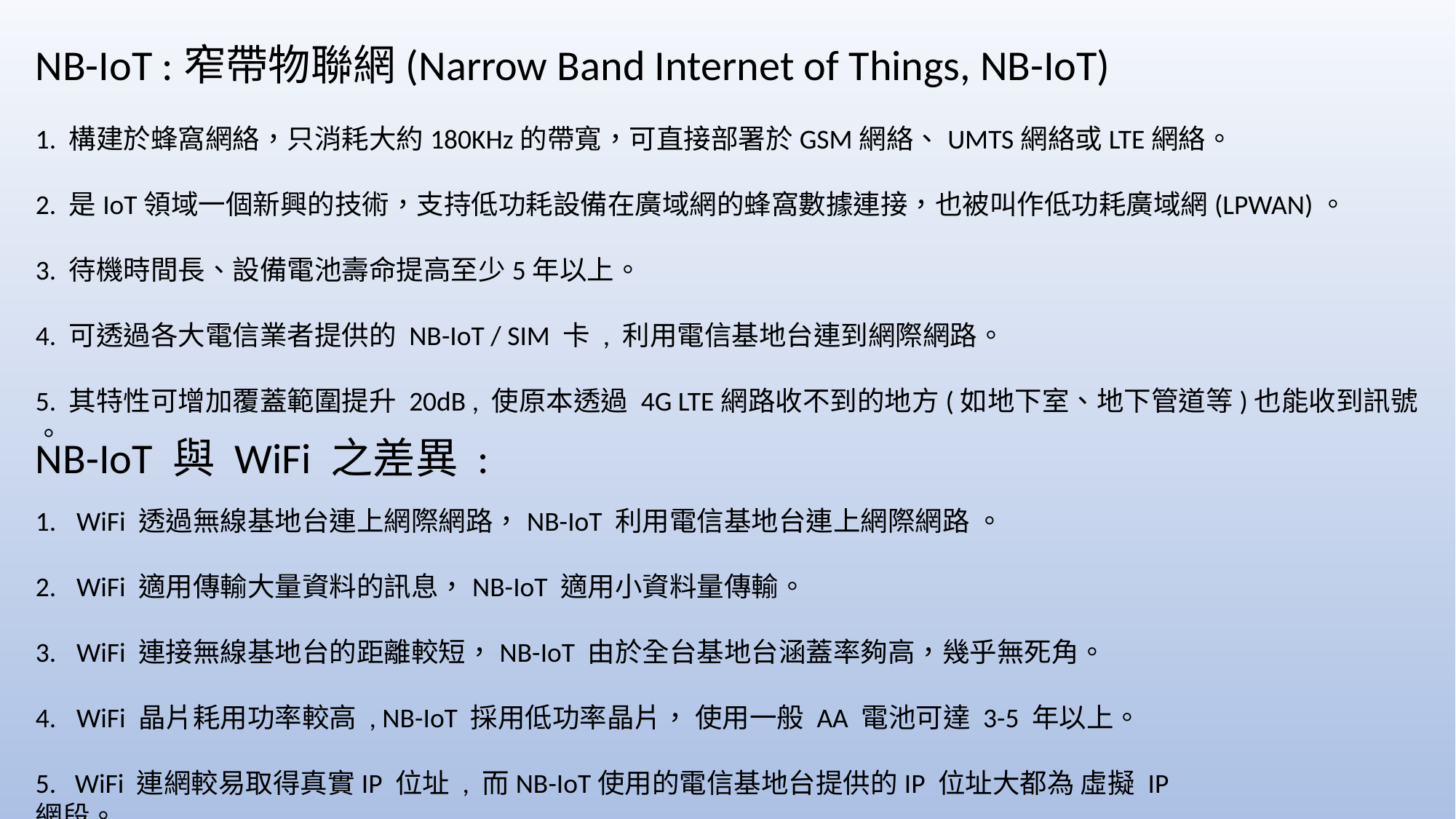

NB-IoT :窄帶物聯網(Narrow Band Internet of Things, NB-IoT)

1. 構建於蜂窩網絡，只消耗大約180KHz的帶寬，可直接部署於GSM網絡、UMTS網絡或LTE網絡。

2. 是IoT領域一個新興的技術，支持低功耗設備在廣域網的蜂窩數據連接，也被叫作低功耗廣域網(LPWAN)。

3. 待機時間長、設備電池壽命提高至少5年以上。

4. 可透過各大電信業者提供的 NB-IoT / SIM 卡 , 利用電信基地台連到網際網路。

5. 其特性可增加覆蓋範圍提升 20dB , 使原本透過 4G LTE網路收不到的地方(如地下室、地下管道等)也能收到訊號 。
NB-IoT 與 WiFi 之差異 :

WiFi 透過無線基地台連上網際網路，NB-IoT 利用電信基地台連上網際網路 。

WiFi 適用傳輸大量資料的訊息，NB-IoT 適用小資料量傳輸。

WiFi 連接無線基地台的距離較短，NB-IoT 由於全台基地台涵蓋率夠高，幾乎無死角。

WiFi 晶片耗用功率較高 , NB-IoT 採用低功率晶片， 使用一般 AA 電池可達 3-5 年以上。

5.   WiFi 連網較易取得真實IP 位址 , 而NB-IoT使用的電信基地台提供的IP 位址大都為 虛擬 IP 網段。